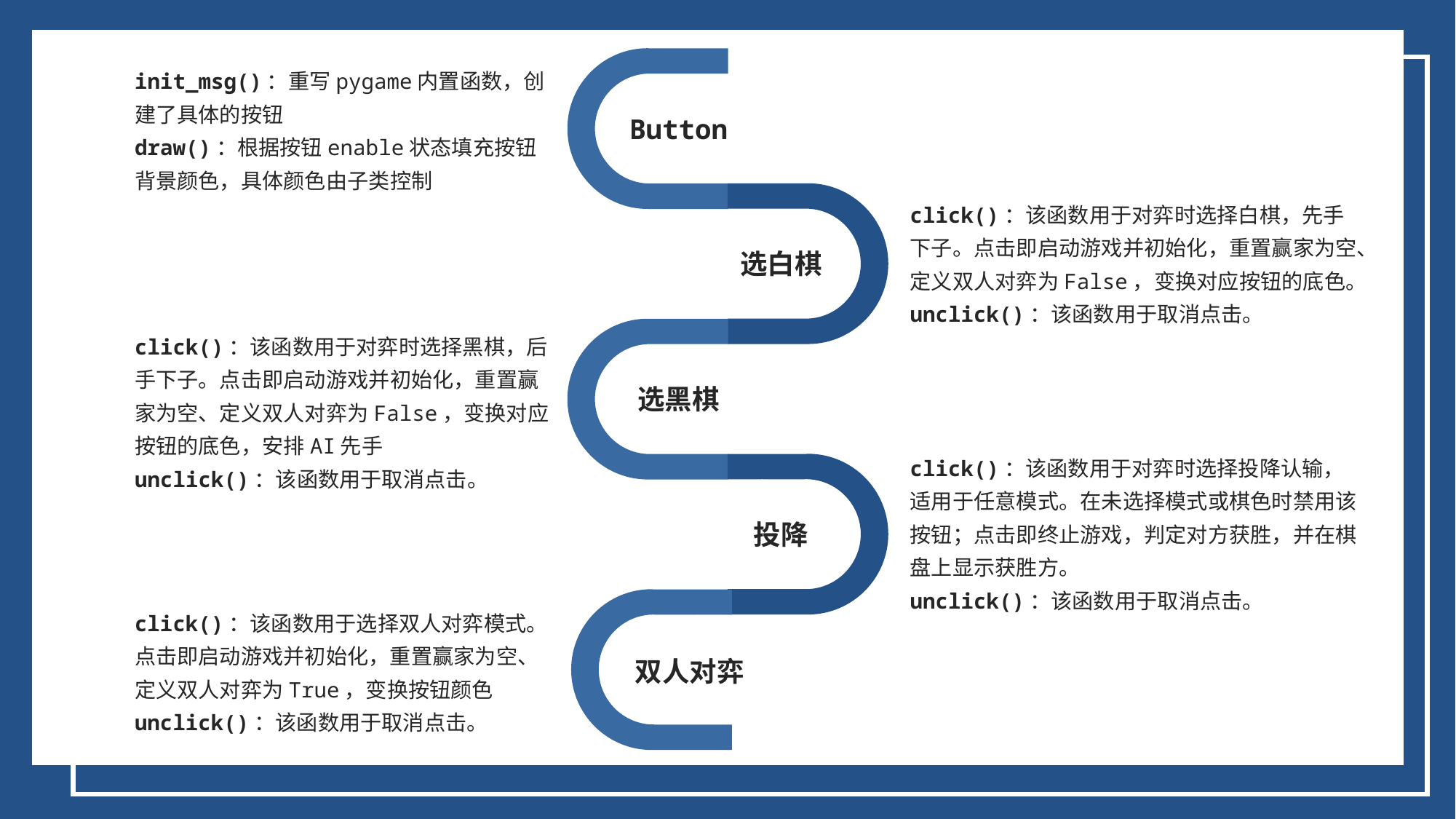

init_msg()：重写pygame内置函数，创建了具体的按钮
draw()：根据按钮enable状态填充按钮背景颜色，具体颜色由子类控制
Button

click()：该函数用于对弈时选择白棋，先手下子。点击即启动游戏并初始化，重置赢家为空、定义双人对弈为False，变换对应按钮的底色。
unclick()：该函数用于取消点击。
选白棋

click()：该函数用于对弈时选择黑棋，后手下子。点击即启动游戏并初始化，重置赢家为空、定义双人对弈为False，变换对应按钮的底色，安排AI先手
unclick()：该函数用于取消点击。
选黑棋
click()：该函数用于对弈时选择投降认输，适用于任意模式。在未选择模式或棋色时禁用该按钮；点击即终止游戏，判定对方获胜，并在棋盘上显示获胜方。
unclick()：该函数用于取消点击。

投降

click()：该函数用于选择双人对弈模式。点击即启动游戏并初始化，重置赢家为空、定义双人对弈为True，变换按钮颜色
unclick()：该函数用于取消点击。
双人对弈